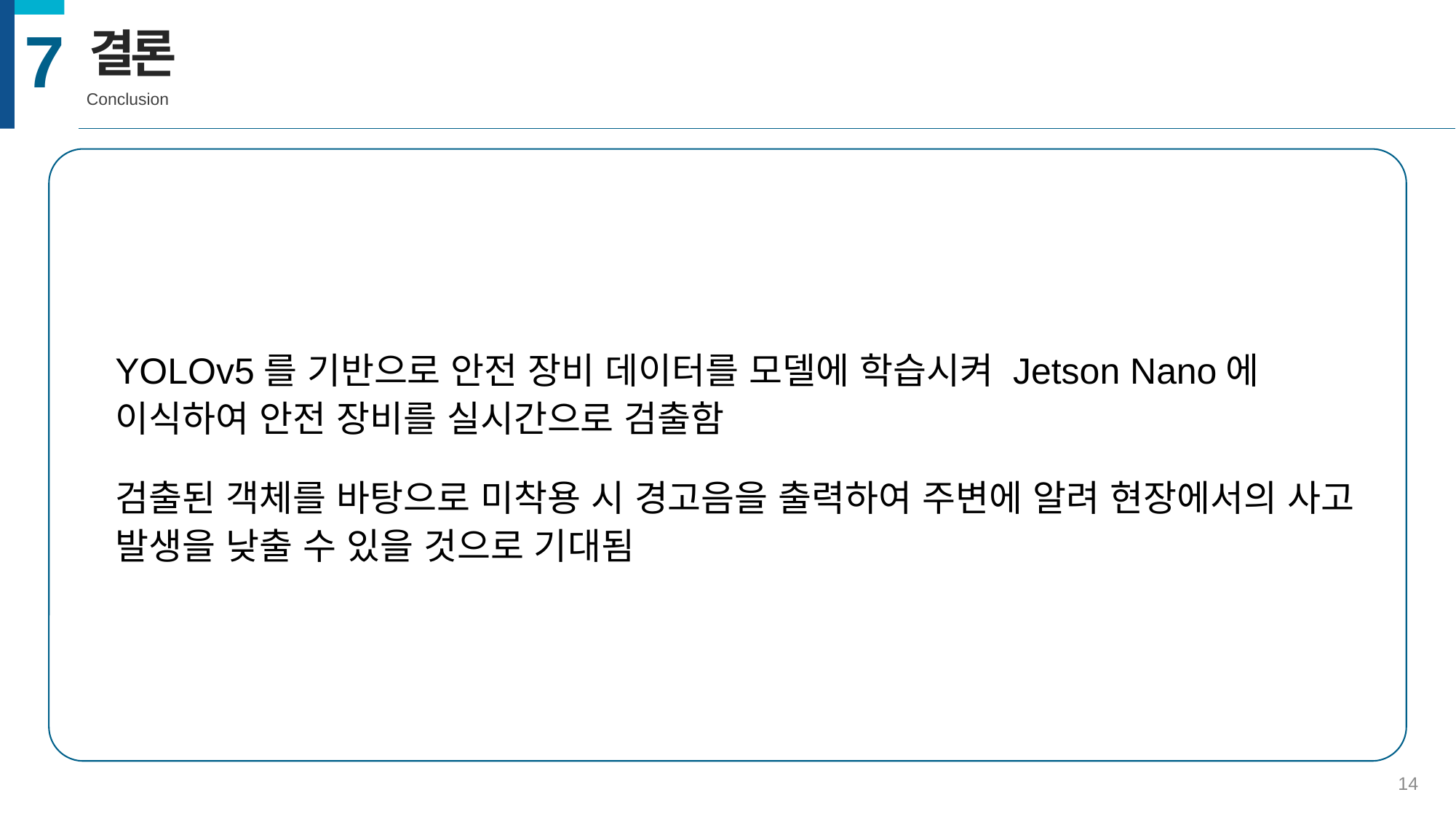

결론
Conclusion
7

YOLOv5를 기반으로 안전 장비 데이터를 모델에 학습시켜 Jetson Nano에 이식하여 안전 장비를 실시간으로 검출함
검출된 객체를 바탕으로 미착용 시 경고음을 출력하여 주변에 알려 현장에서의 사고 발생을 낮출 수 있을 것으로 기대됨
14